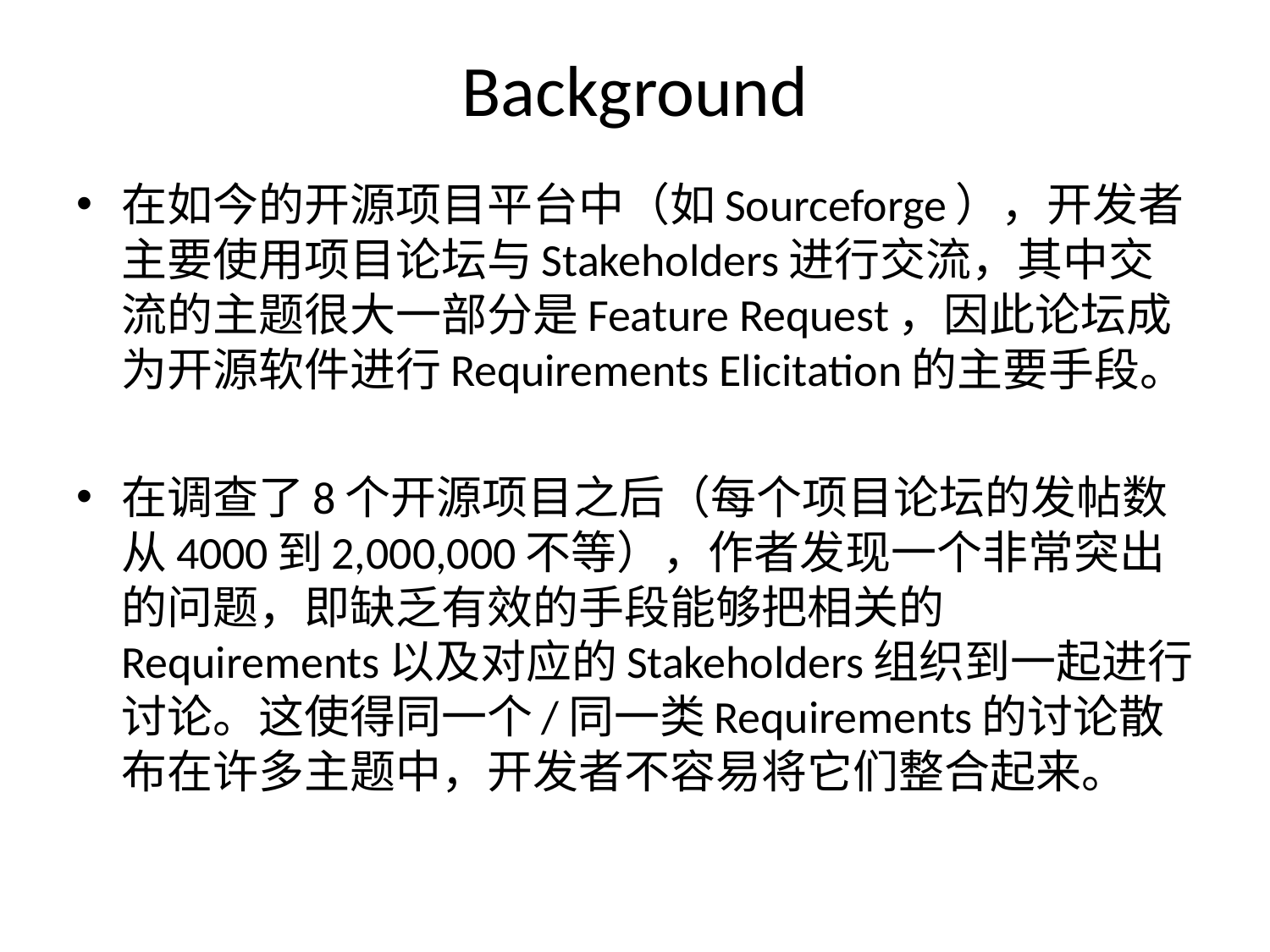

# Background
在如今的开源项目平台中（如Sourceforge），开发者主要使用项目论坛与Stakeholders进行交流，其中交流的主题很大一部分是Feature Request，因此论坛成为开源软件进行Requirements Elicitation的主要手段。

在调查了8个开源项目之后（每个项目论坛的发帖数从4000到2,000,000不等），作者发现一个非常突出的问题，即缺乏有效的手段能够把相关的Requirements以及对应的Stakeholders组织到一起进行讨论。这使得同一个/同一类Requirements的讨论散布在许多主题中，开发者不容易将它们整合起来。